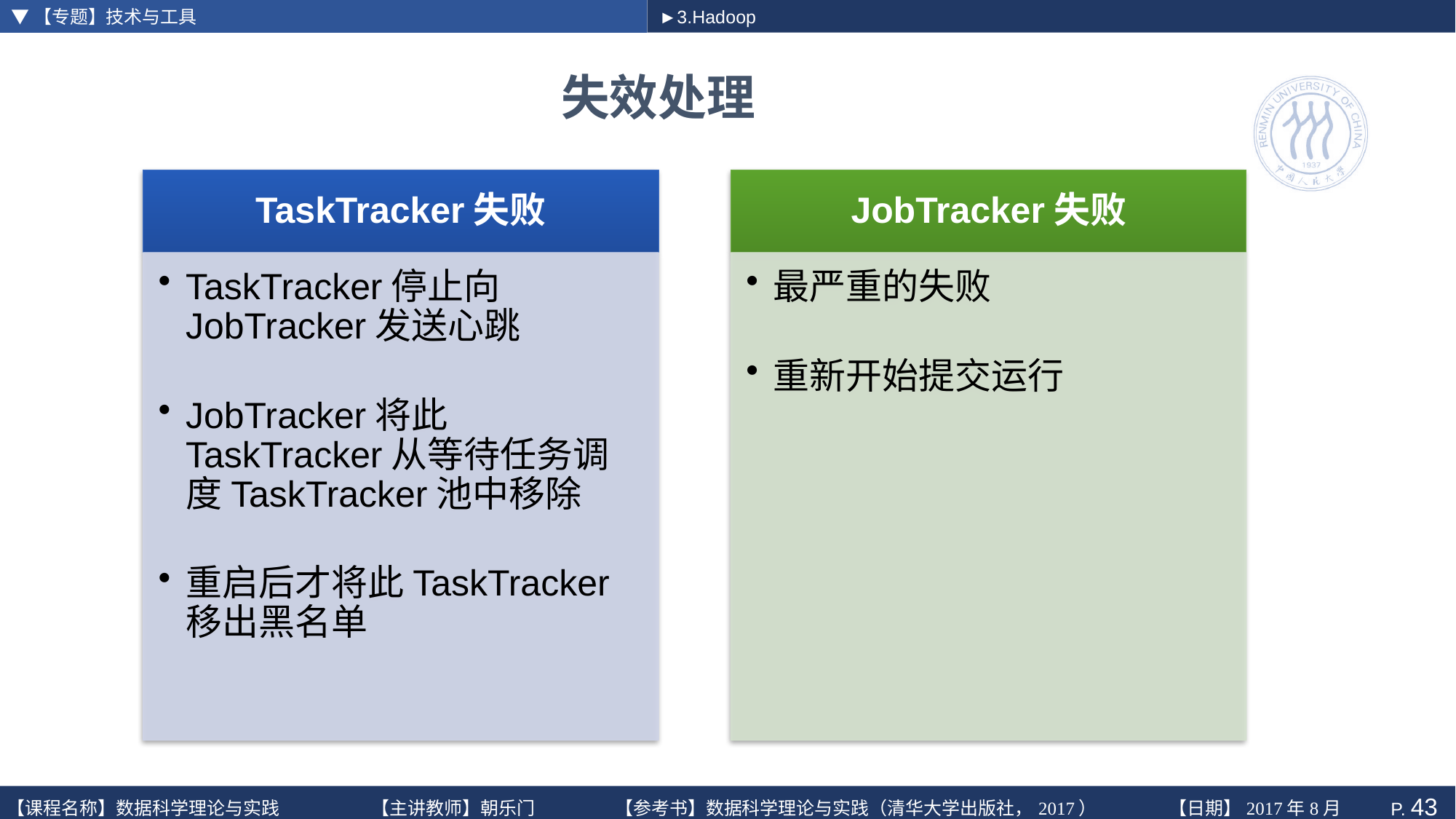

▼【专题】技术与工具
►3.Hadoop
# 失效处理
TaskTracker失败
TaskTracker停止向JobTracker发送心跳

JobTracker将此TaskTracker从等待任务调度TaskTracker池中移除

重启后才将此TaskTracker移出黑名单

JobTracker失败
最严重的失败

重新开始提交运行